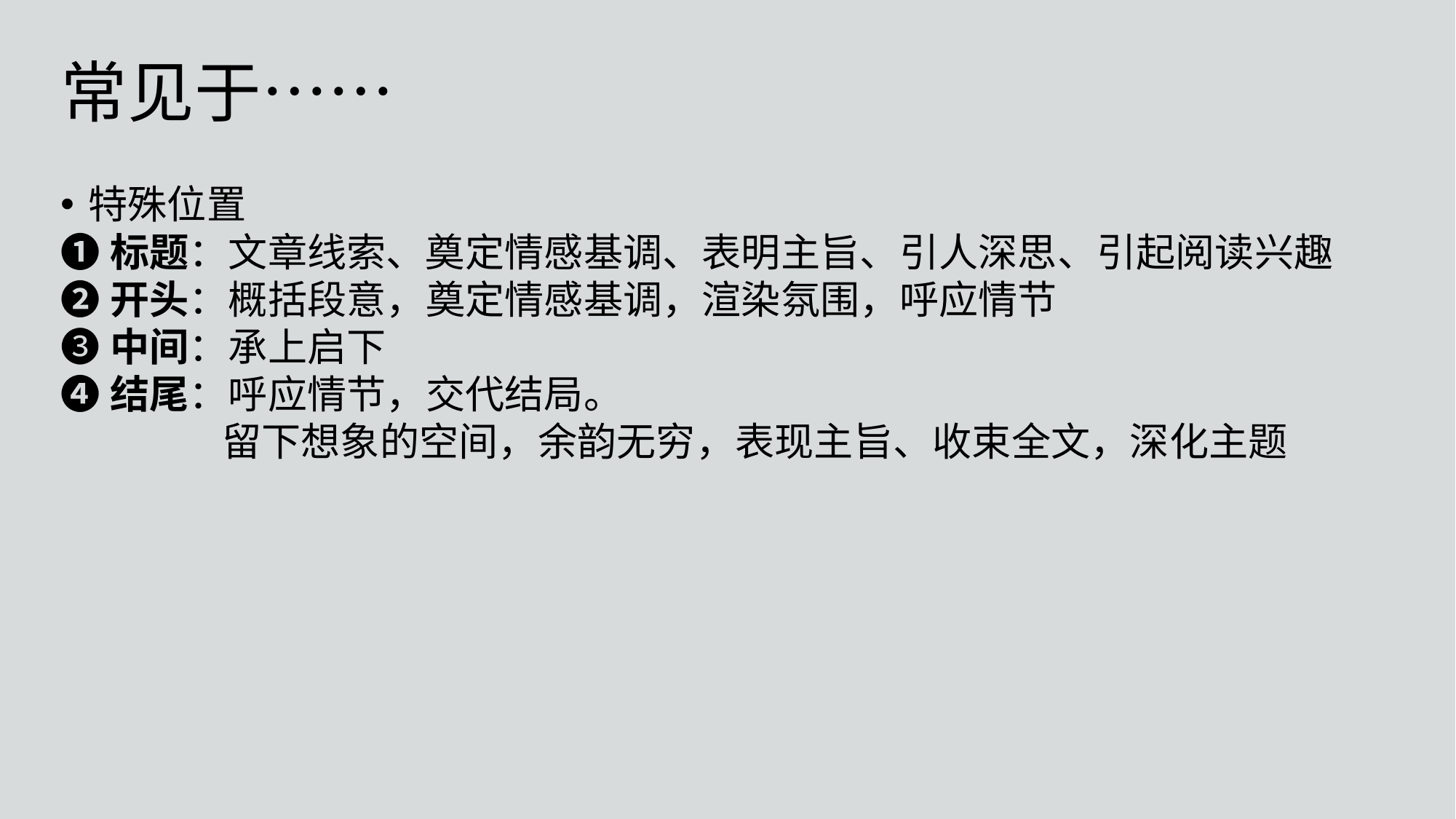

常见于……
特殊位置
❶标题：文章线索、奠定情感基调、表明主旨、引人深思、引起阅读兴趣
❷开头：概括段意，奠定情感基调，渲染氛围，呼应情节
❸中间：承上启下
❹结尾：呼应情节，交代结局。
	留下想象的空间，余韵无穷，表现主旨、收束全文，深化主题